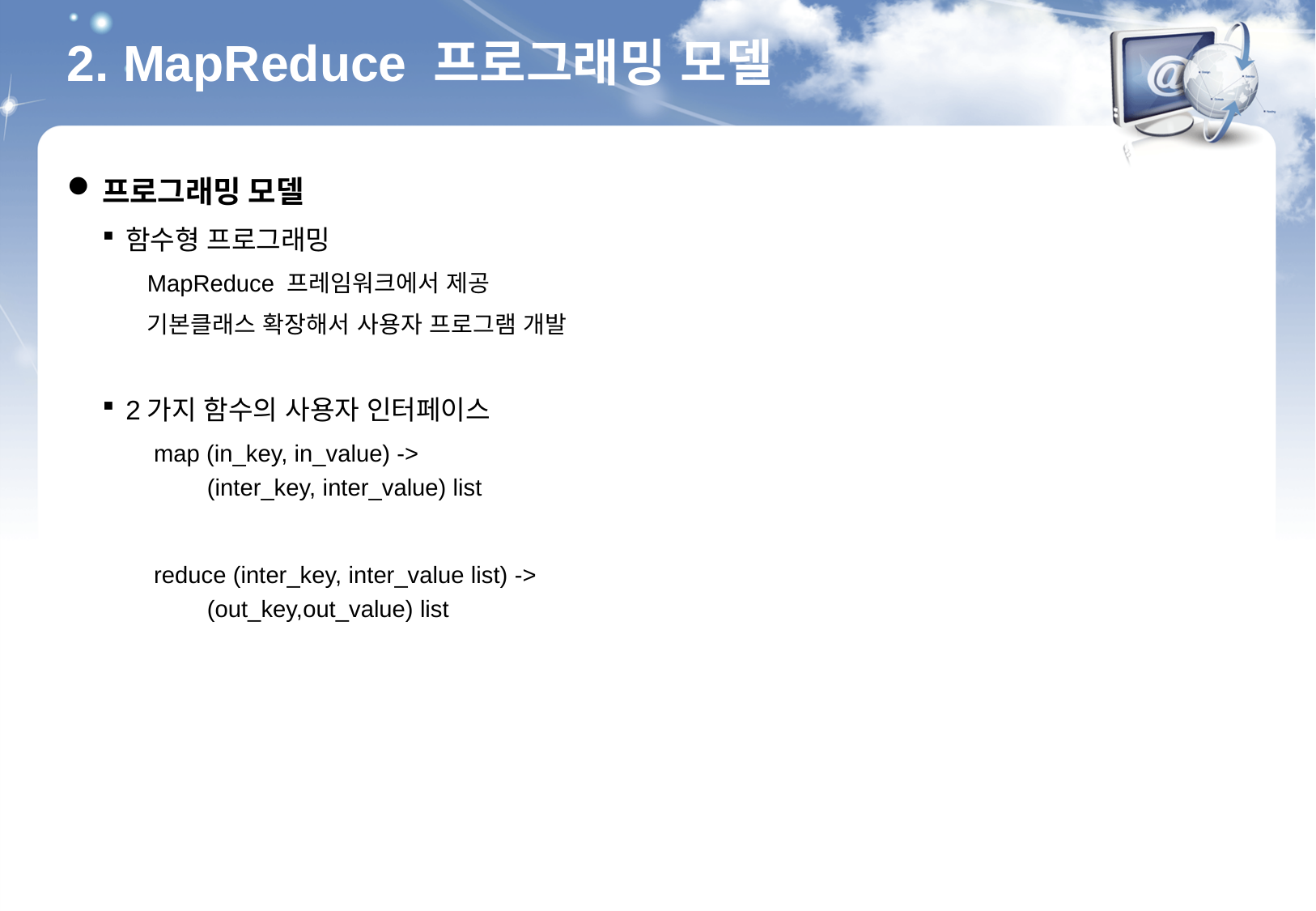

2. MapReduce 프로그래밍 모델
프로그래밍 모델
함수형 프로그래밍
MapReduce 프레임워크에서 제공
기본클래스 확장해서 사용자 프로그램 개발

2가지 함수의 사용자 인터페이스
 map (in_key, in_value) ->
         (inter_key, inter_value) list

 reduce (inter_key, inter_value list) ->
         (out_key,out_value) list